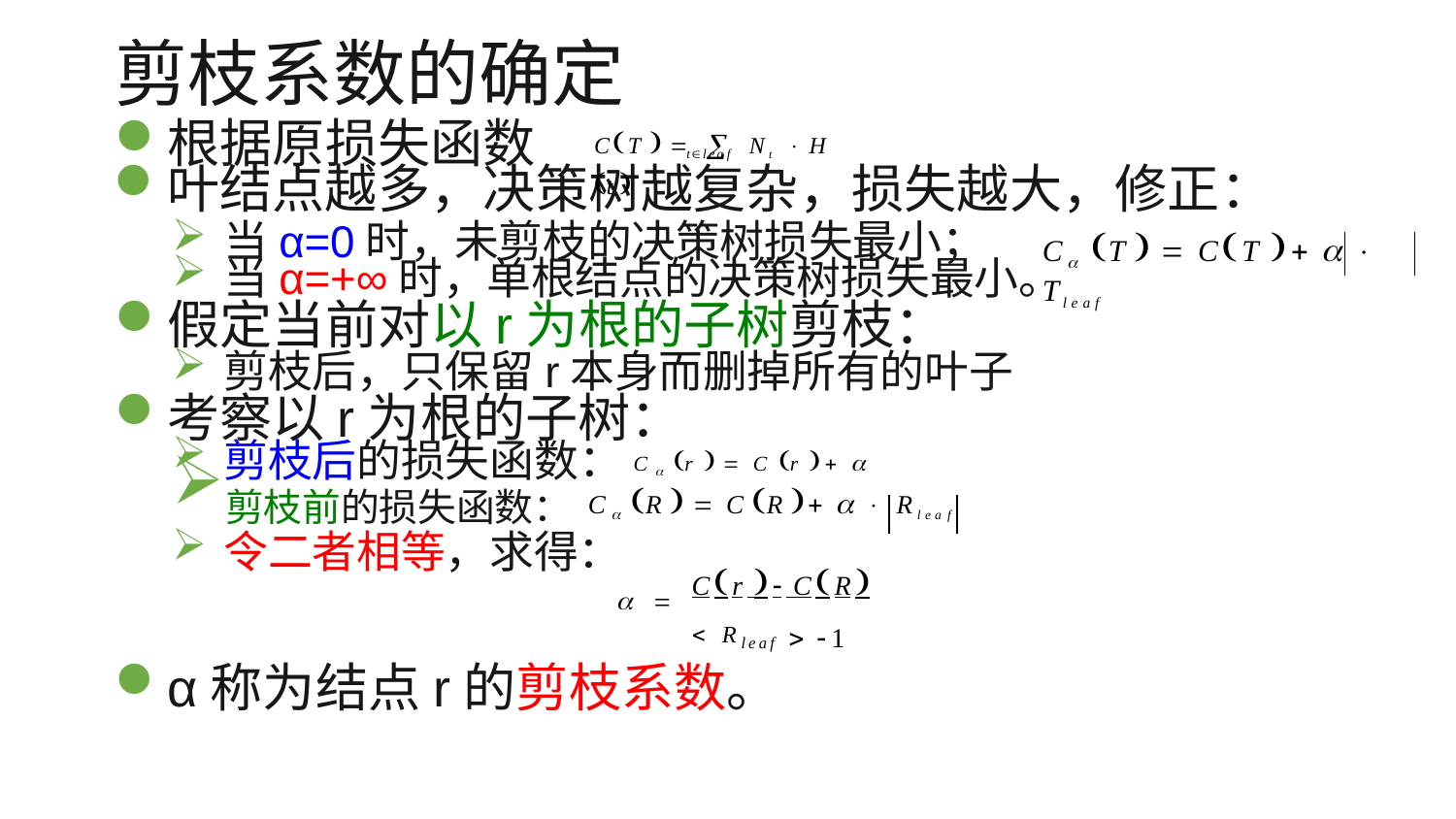

# 剪枝系数的确定
C(T ) = ∑ Nt ⋅ H (t )
根据原损失函数
t∈leaf
叶结点越多，决策树越复杂，损失越大，修正：
当α=0时，未剪枝的决策树损失最小；
Cα (T ) = C(T )+ α ⋅ Tleaf

当α=+∞时，单根结点的决策树损失最小。
假定当前对以r为根的子树剪枝：
剪枝后，只保留r本身而删掉所有的叶子
考察以r为根的子树：
剪枝后的损失函数：Cα (r ) = C(r )+ α
剪枝前的损失函数：Cα (R) = C(R)+ α ⋅  Rleaf
令二者相等，求得：
α = C(r )− C(R)

> −1
< Rleaf
α称为结点r的剪枝系数。